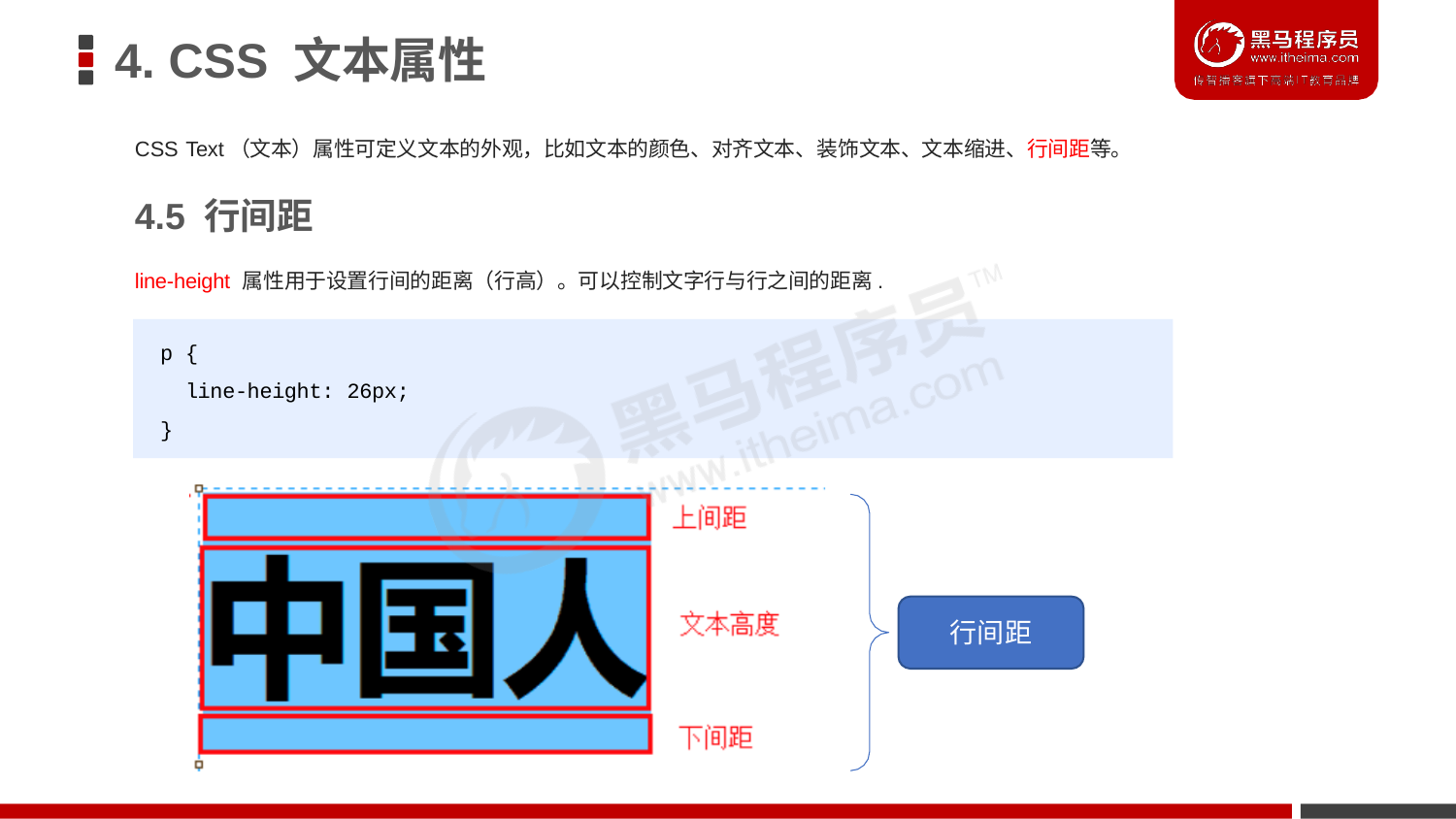

# 4. CSS 文本属性
CSS Text（文本）属性可定义文本的外观，比如文本的颜色、对齐文本、装饰文本、文本缩进、行间距等。

4.5 行间距
line-height 属性用于设置行间的距离（行高）。可以控制文字行与行之间的距离.

p {
line-height: 26px;
}

行间距